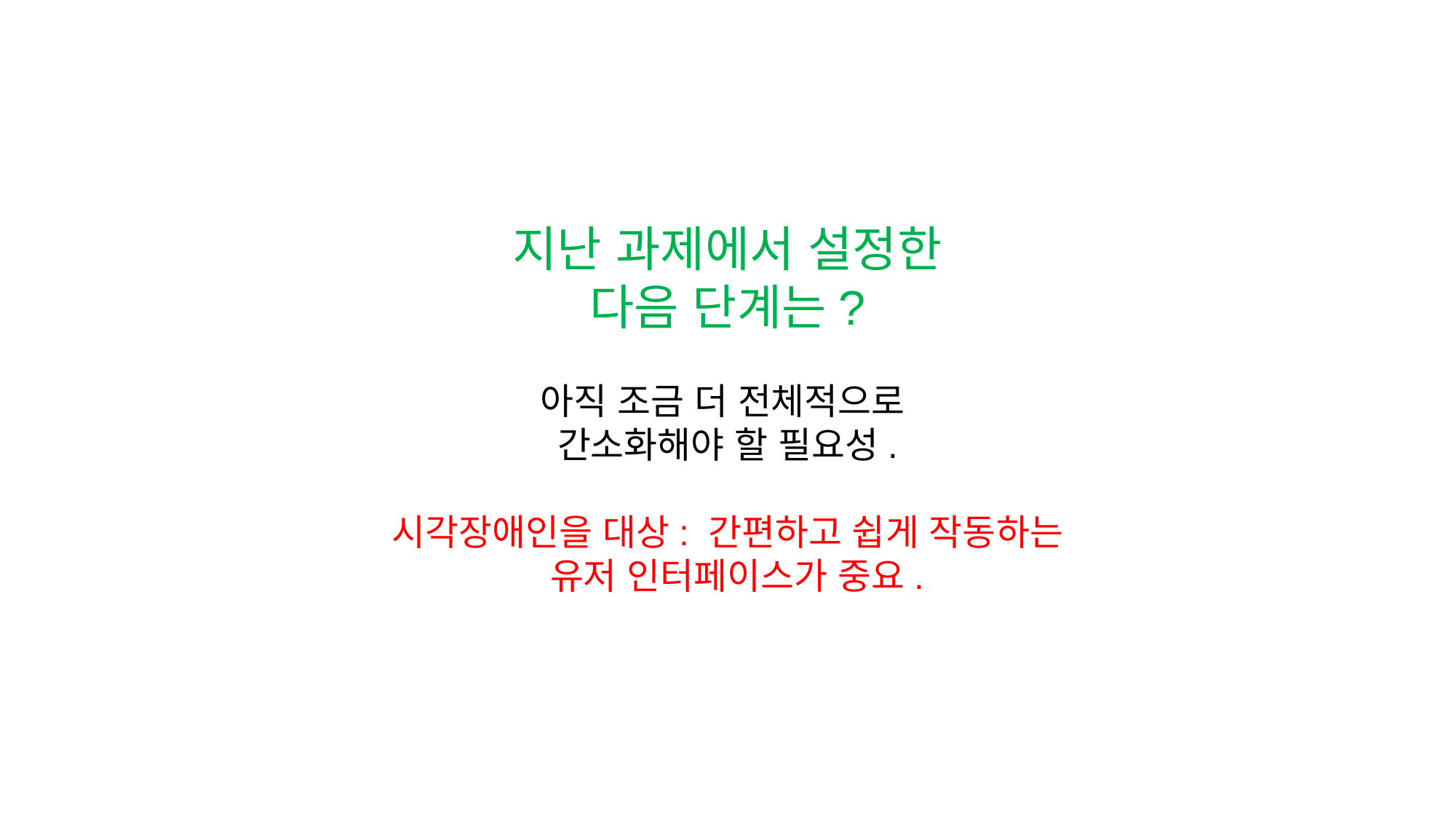

지난 과제에서 설정한
다음 단계는?

아직 조금 더 전체적으로
간소화해야 할 필요성.

시각장애인을 대상: 간편하고 쉽게 작동하는
 유저 인터페이스가 중요.